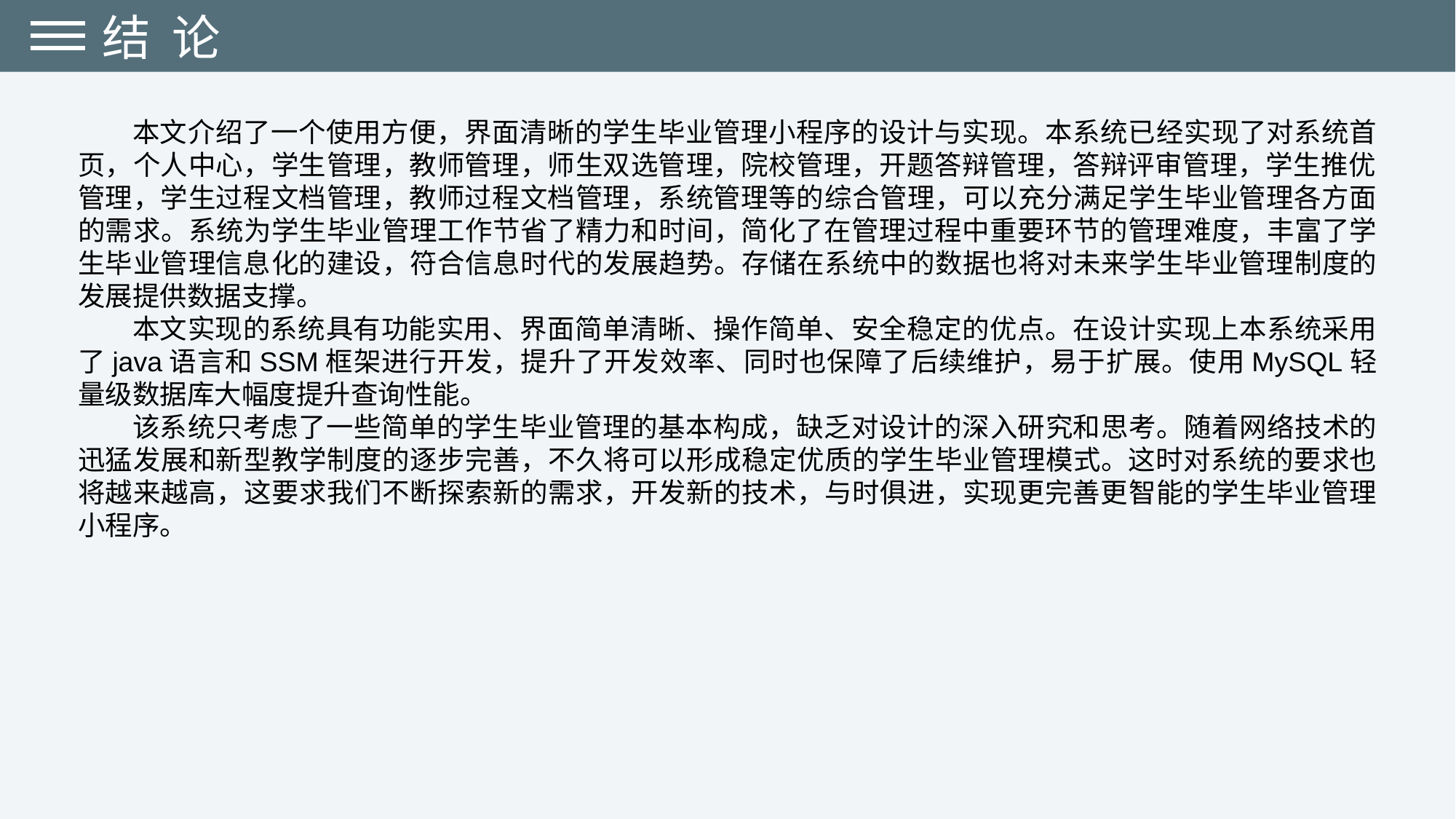

结  论
本文介绍了一个使用方便，界面清晰的学生毕业管理小程序的设计与实现。本系统已经实现了对系统首页，个人中心，学生管理，教师管理，师生双选管理，院校管理，开题答辩管理，答辩评审管理，学生推优管理，学生过程文档管理，教师过程文档管理，系统管理等的综合管理，可以充分满足学生毕业管理各方面的需求。系统为学生毕业管理工作节省了精力和时间，简化了在管理过程中重要环节的管理难度，丰富了学生毕业管理信息化的建设，符合信息时代的发展趋势。存储在系统中的数据也将对未来学生毕业管理制度的发展提供数据支撑。
本文实现的系统具有功能实用、界面简单清晰、操作简单、安全稳定的优点。在设计实现上本系统采用了java语言和SSM框架进行开发，提升了开发效率、同时也保障了后续维护，易于扩展。使用MySQL轻量级数据库大幅度提升查询性能。
该系统只考虑了一些简单的学生毕业管理的基本构成，缺乏对设计的深入研究和思考。随着网络技术的迅猛发展和新型教学制度的逐步完善，不久将可以形成稳定优质的学生毕业管理模式。这时对系统的要求也将越来越高，这要求我们不断探索新的需求，开发新的技术，与时俱进，实现更完善更智能的学生毕业管理小程序。